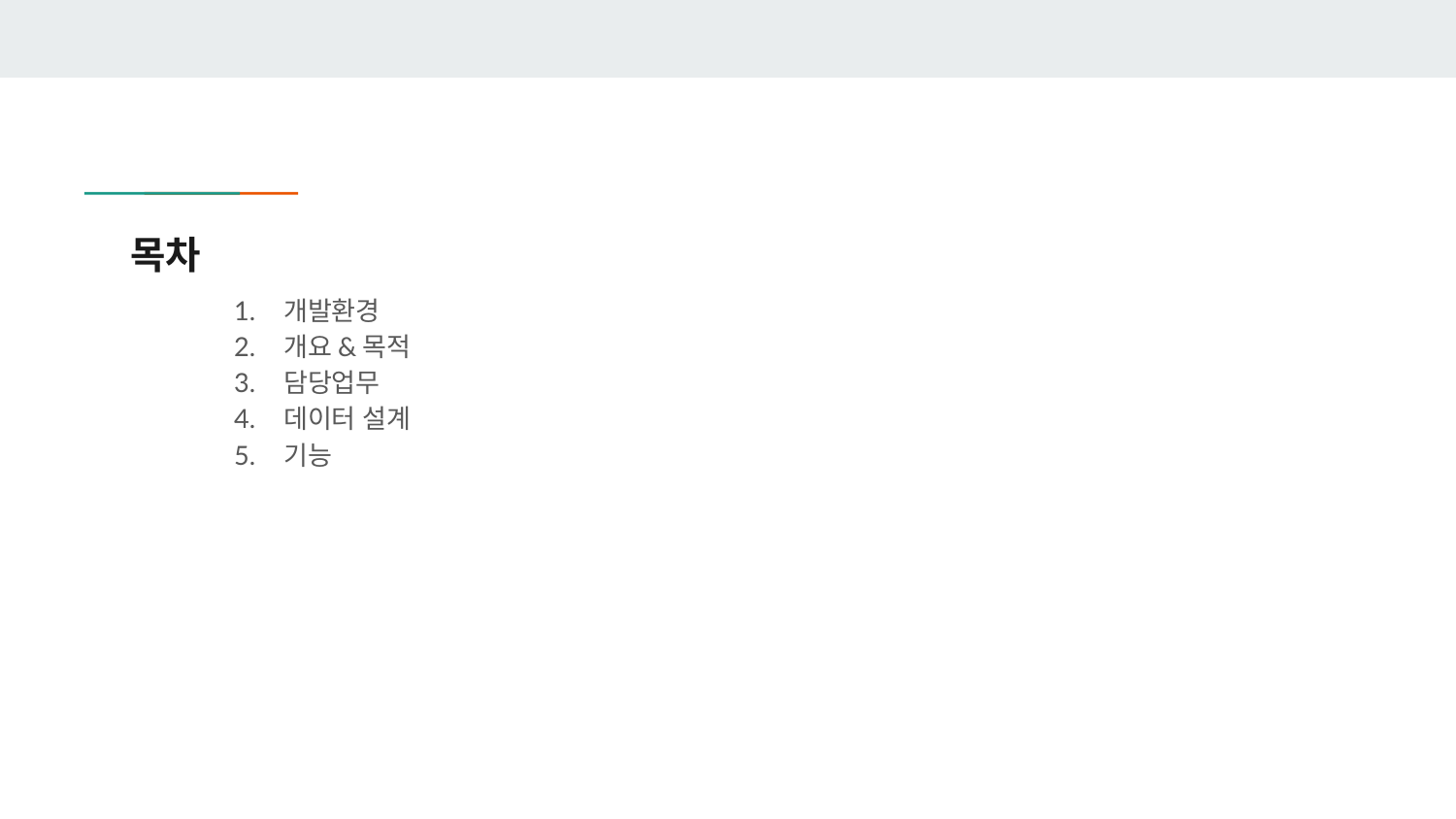

# 목차
개발환경
개요&목적
담당업무
데이터 설계
기능